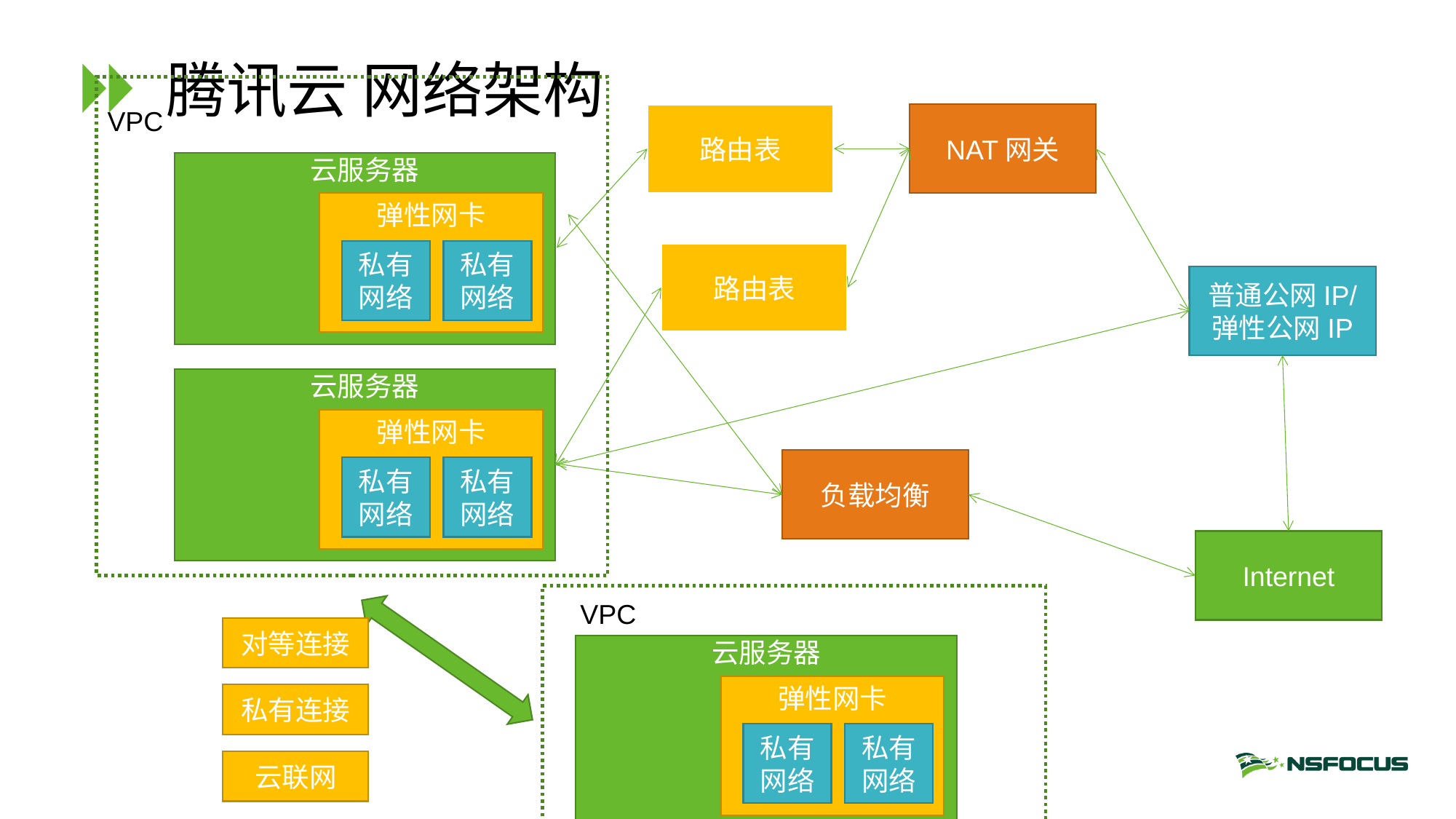

# 腾讯云 网络架构

VPC
路由表
NAT网关
云服务器
弹性网卡
私有网络
私有网络
路由表
普通公网IP/
弹性公网IP
云服务器
弹性网卡
负载均衡
私有网络
私有网络
Internet

VPC
对等连接
云服务器

弹性网卡
私有连接
私有网络
私有网络
云联网